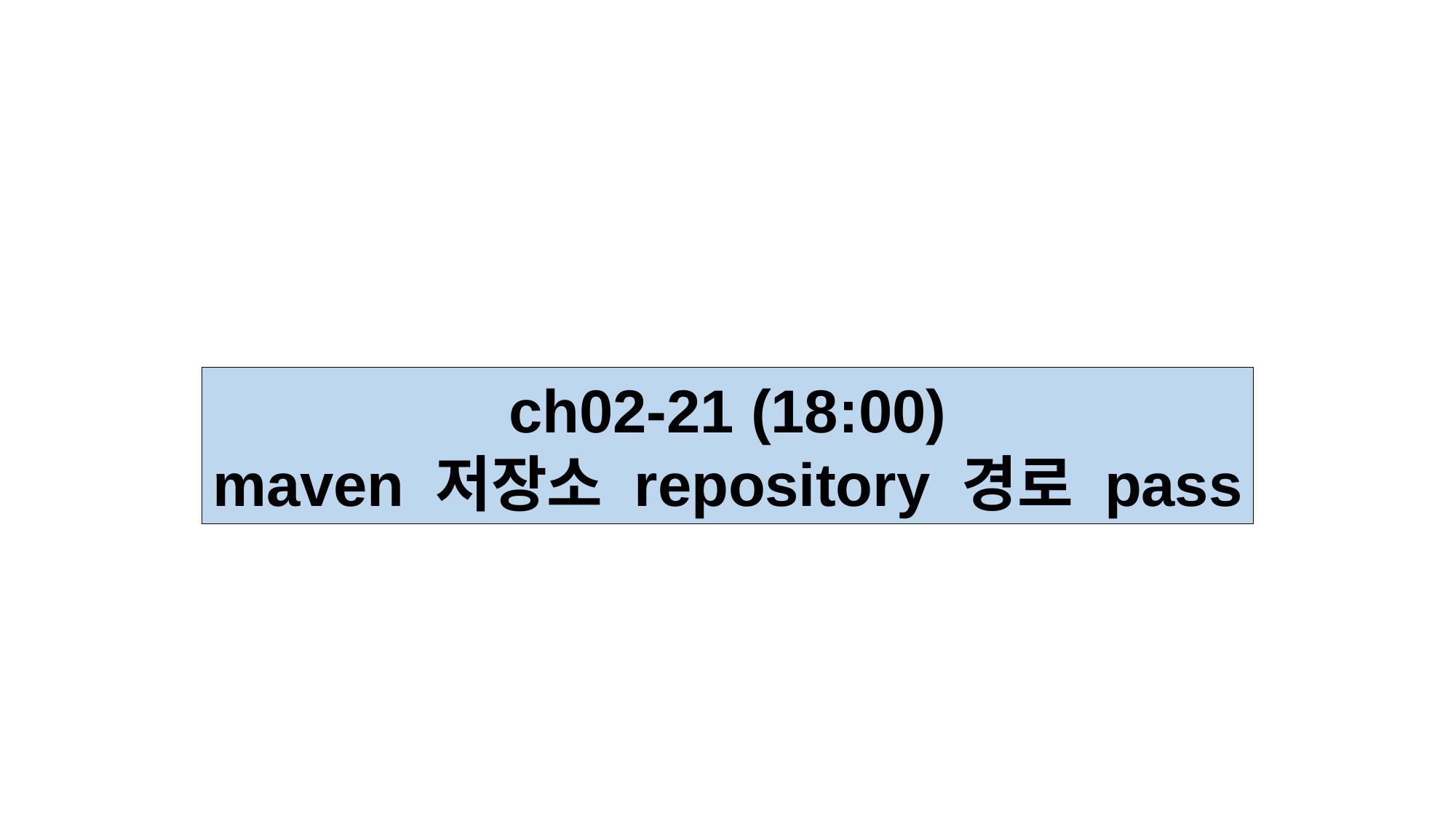

ch02-21 (18:00)
maven 저장소 repository 경로 pass